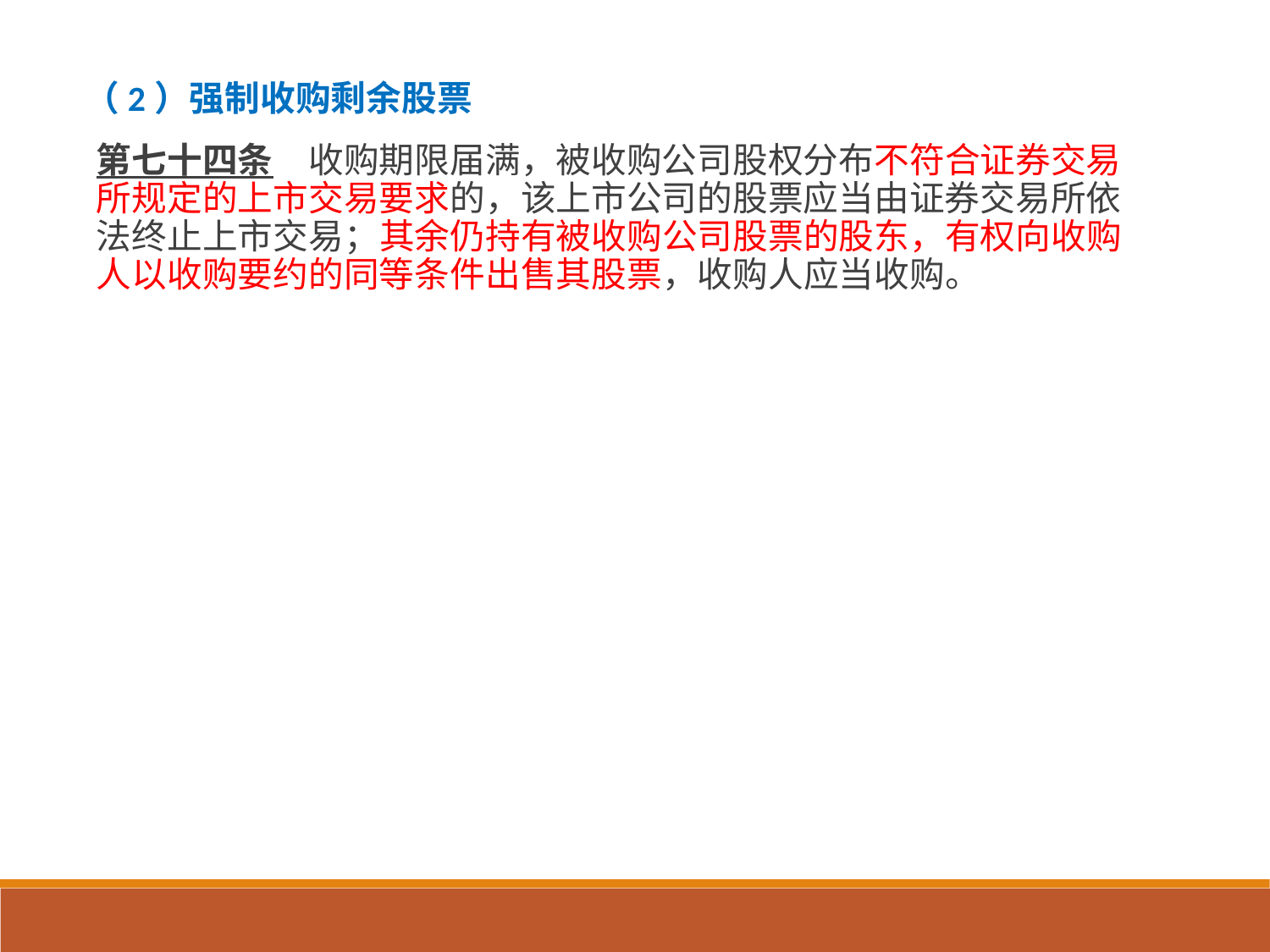

（2）强制收购剩余股票
第七十四条　收购期限届满，被收购公司股权分布不符合证券交易所规定的上市交易要求的，该上市公司的股票应当由证券交易所依法终止上市交易；其余仍持有被收购公司股票的股东，有权向收购人以收购要约的同等条件出售其股票，收购人应当收购。